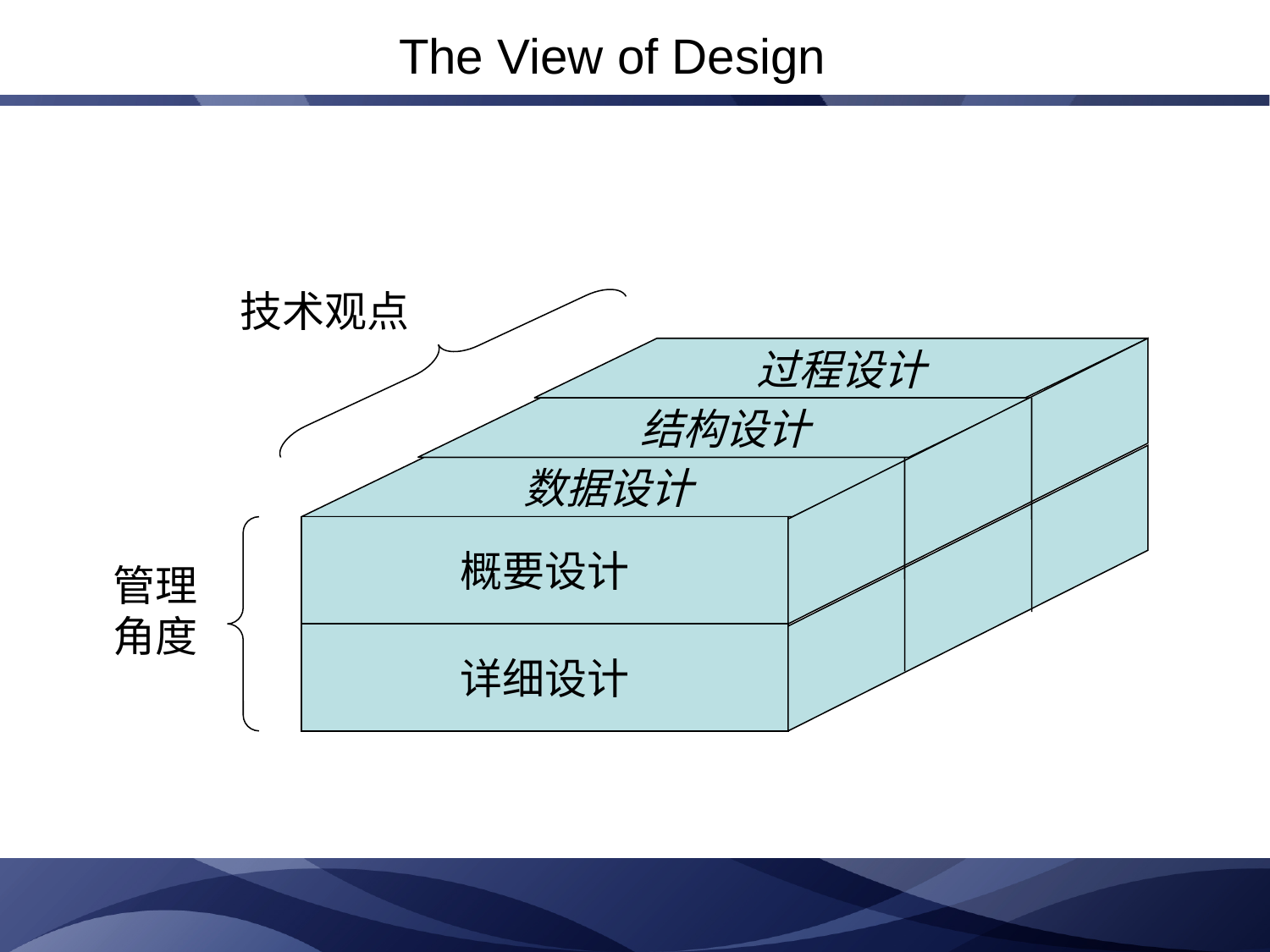

The View of Design

技术观点

过程设计

结构设计

数据设计

概要设计
管理角度
详细设计